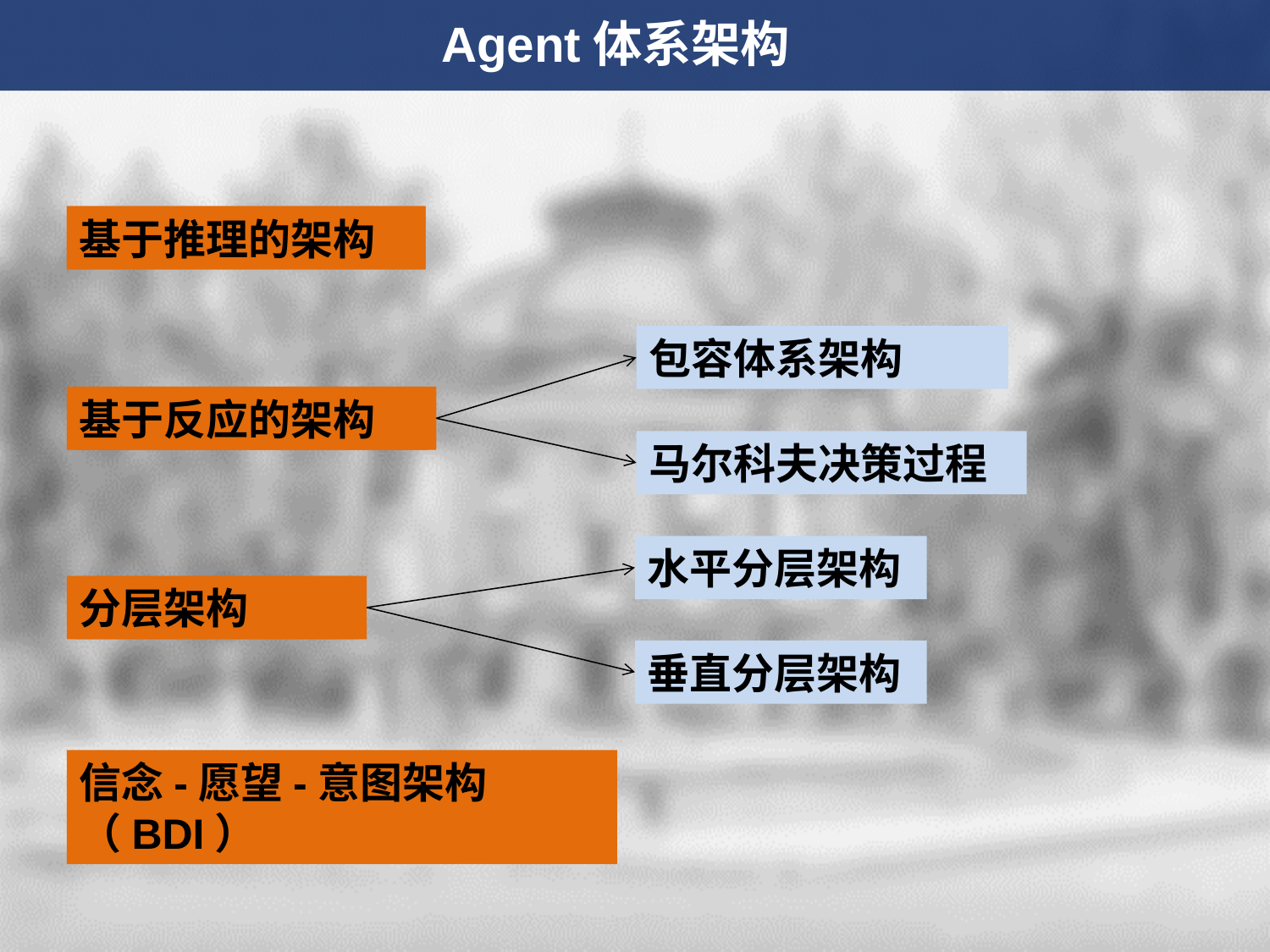

Agent体系架构
基于推理的架构
基于推理的架构
包容体系架构
基于反应的架构
基于反应的架构
马尔科夫决策过程
水平分层架构
分层架构
分层架构
垂直分层架构
信念-愿望-意图架构（BDI）